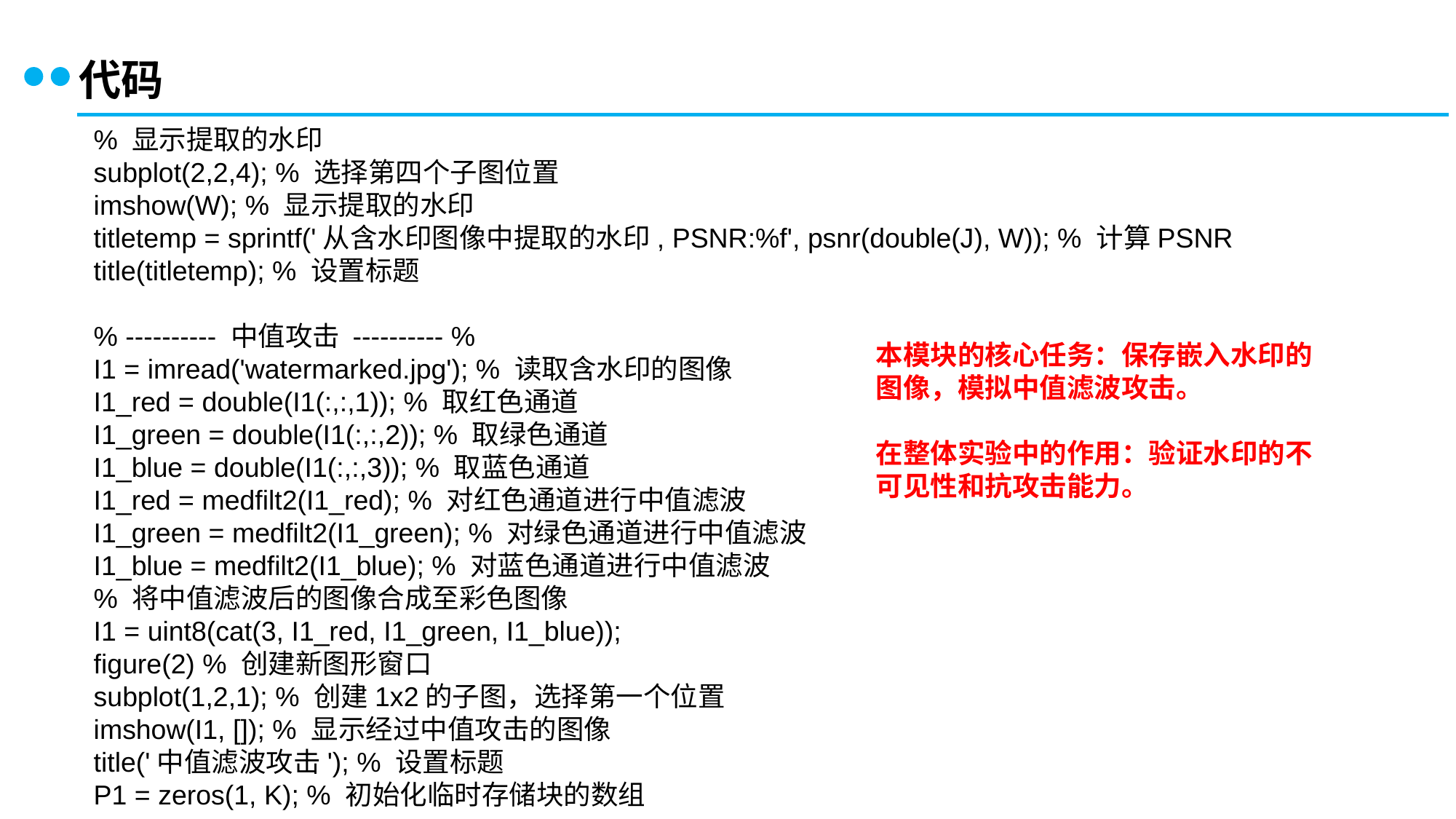

代码

% 显示提取的水印
subplot(2,2,4); % 选择第四个子图位置
imshow(W); % 显示提取的水印
titletemp = sprintf('从含水印图像中提取的水印, PSNR:%f', psnr(double(J), W)); % 计算PSNR
title(titletemp); % 设置标题

% ---------- 中值攻击 ---------- %
I1 = imread('watermarked.jpg'); % 读取含水印的图像
I1_red = double(I1(:,:,1)); % 取红色通道
I1_green = double(I1(:,:,2)); % 取绿色通道
I1_blue = double(I1(:,:,3)); % 取蓝色通道
I1_red = medfilt2(I1_red); % 对红色通道进行中值滤波
I1_green = medfilt2(I1_green); % 对绿色通道进行中值滤波
I1_blue = medfilt2(I1_blue); % 对蓝色通道进行中值滤波
% 将中值滤波后的图像合成至彩色图像
I1 = uint8(cat(3, I1_red, I1_green, I1_blue));
figure(2) % 创建新图形窗口
subplot(1,2,1); % 创建1x2的子图，选择第一个位置
imshow(I1, []); % 显示经过中值攻击的图像
title('中值滤波攻击'); % 设置标题
P1 = zeros(1, K); % 初始化临时存储块的数组
本模块的核心任务：保存嵌入水印的图像，模拟中值滤波攻击。

在整体实验中的作用：验证水印的不可见性和抗攻击能力。